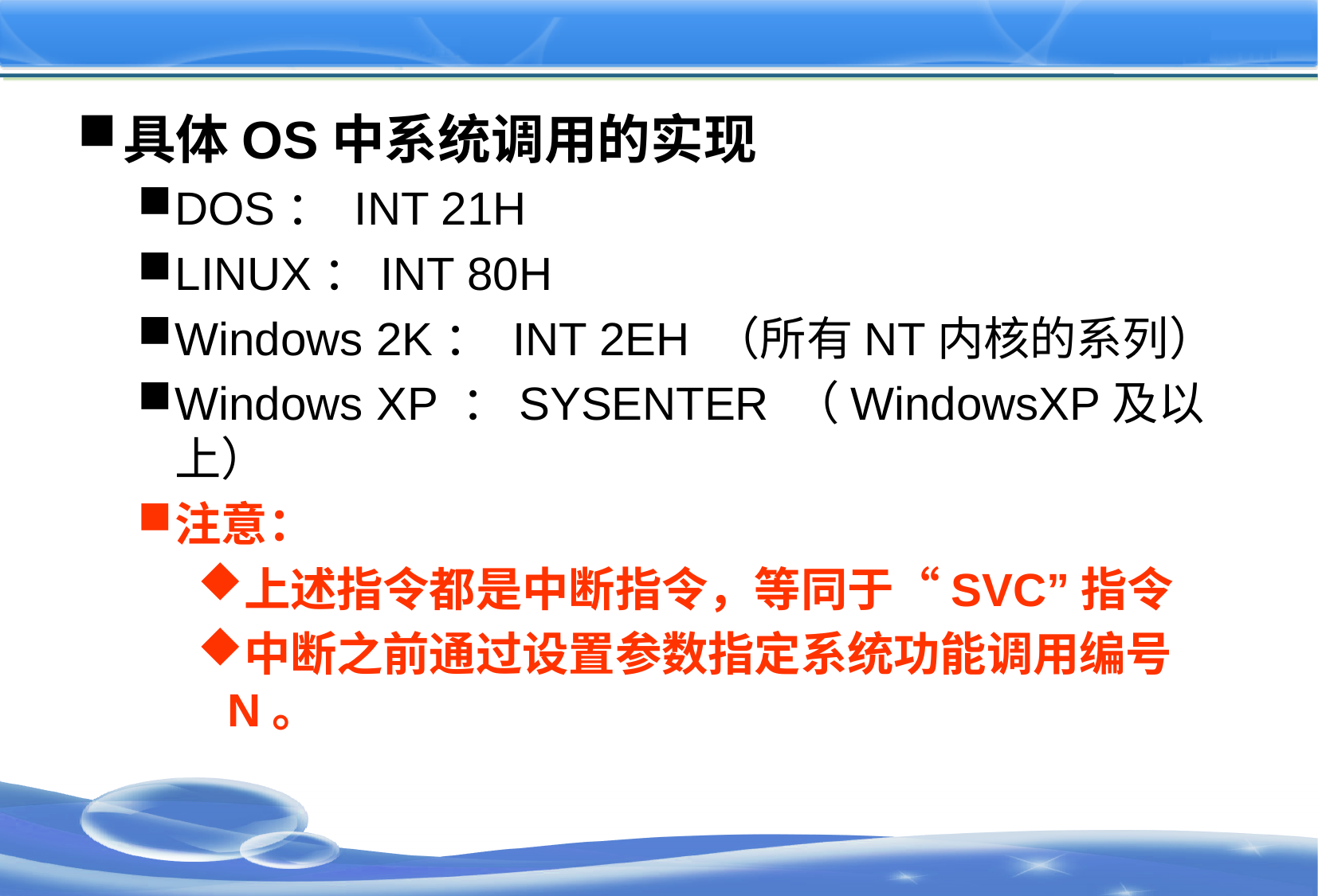

#
具体OS中系统调用的实现
DOS： INT 21H
LINUX：INT 80H
Windows 2K： INT 2EH （所有NT内核的系列）
Windows XP ：SYSENTER （WindowsXP及以上）
注意：
上述指令都是中断指令，等同于“SVC”指令
中断之前通过设置参数指定系统功能调用编号N。